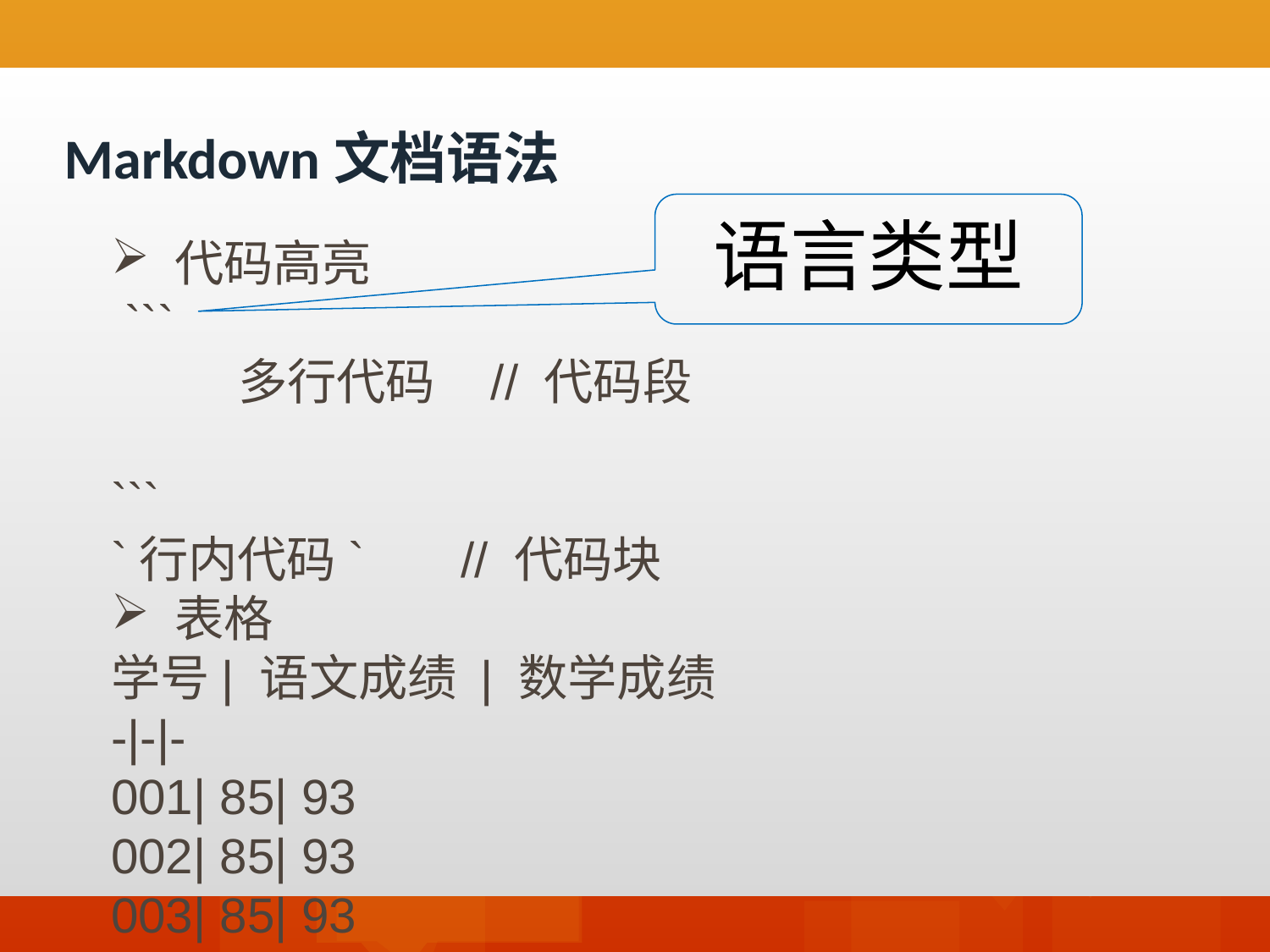

Markdown文档语法
语言类型

代码高亮
 ```
	多行代码    // 代码段
```
`行内代码`       // 代码块
表格
学号| 语文成绩 | 数学成绩
-|-|-
001| 85| 93
002| 85| 93
003| 85| 93